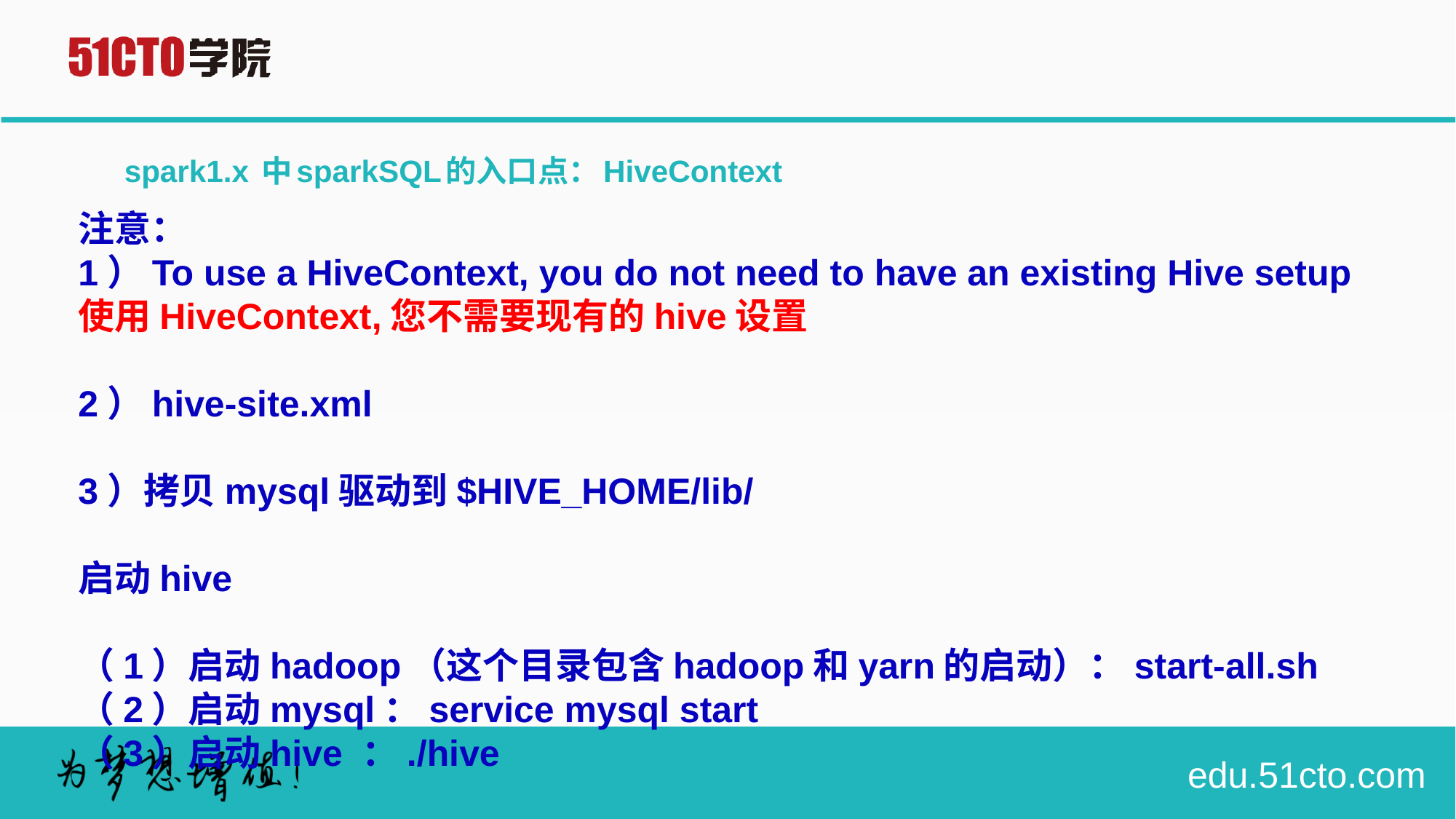

# spark1.x 中sparkSQL的入口点：HiveContext
注意：
1）To use a HiveContext, you do not need to have an existing Hive setup
使用HiveContext,您不需要现有的hive设置

2）hive-site.xml

3）拷贝mysql驱动到$HIVE_HOME/lib/

启动hive

（1）启动hadoop（这个目录包含hadoop和yarn的启动）：start-all.sh
（2）启动mysql：service mysql start
（3）启动hive ：./hive